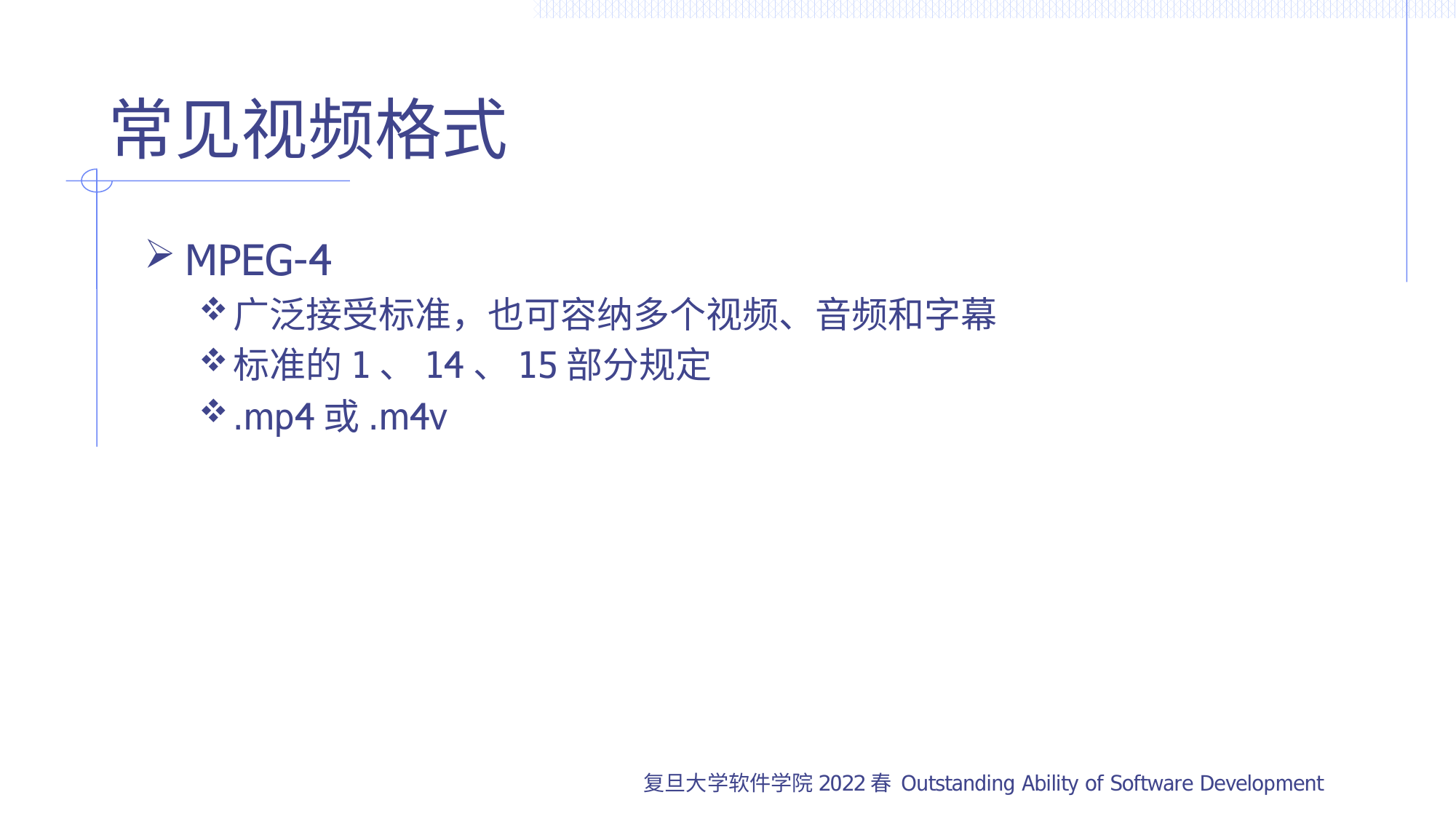

# 常见视频格式
MPEG-4
广泛接受标准，也可容纳多个视频、音频和字幕
标准的1、14、15部分规定
.mp4或.m4v